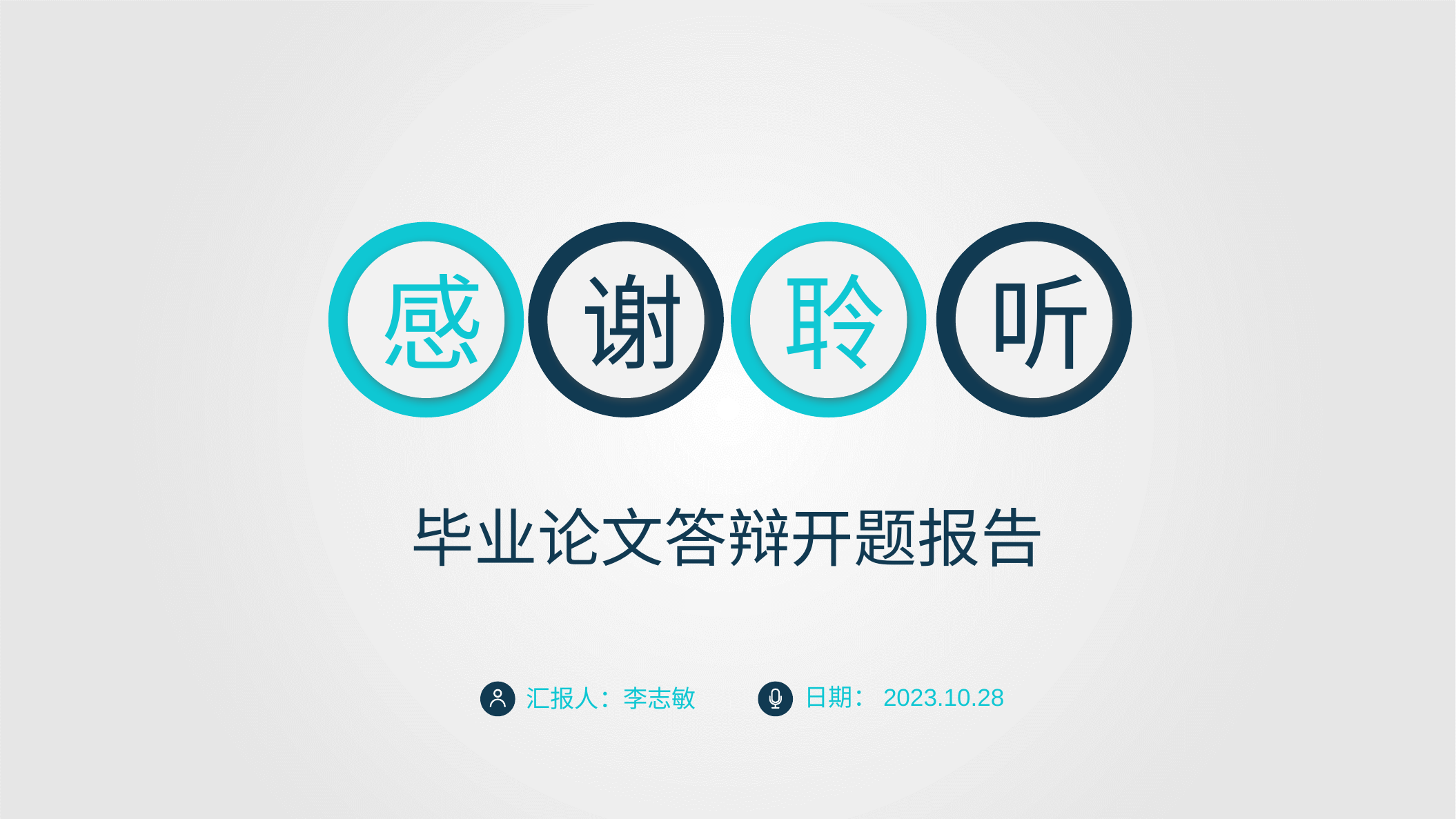

感

谢

聆

听
毕业论文答辩开题报告
日期：2023.10.28
汇报人：李志敏